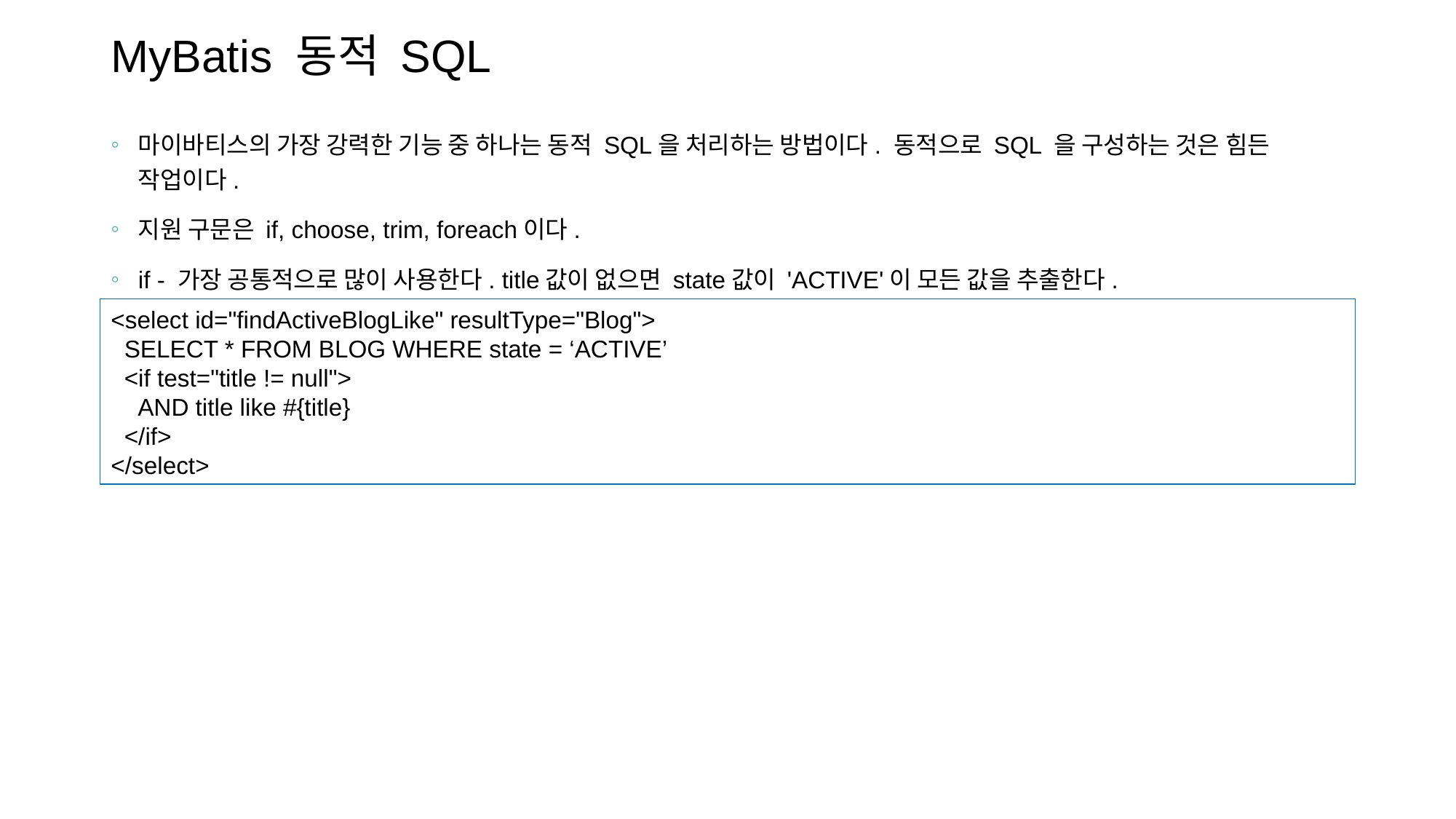

# MyBatis 동적 SQL
마이바티스의 가장 강력한 기능 중 하나는 동적 SQL을 처리하는 방법이다. 동적으로 SQL 을 구성하는 것은 힘든 작업이다.
지원 구문은 if, choose, trim, foreach이다.
if - 가장 공통적으로 많이 사용한다. title값이 없으면 state값이 'ACTIVE'이 모든 값을 추출한다.

<select id="findActiveBlogLike" resultType="Blog">
  SELECT * FROM BLOG WHERE state = ‘ACTIVE’
  <if test="title != null">
    AND title like #{title}
  </if>
</select>